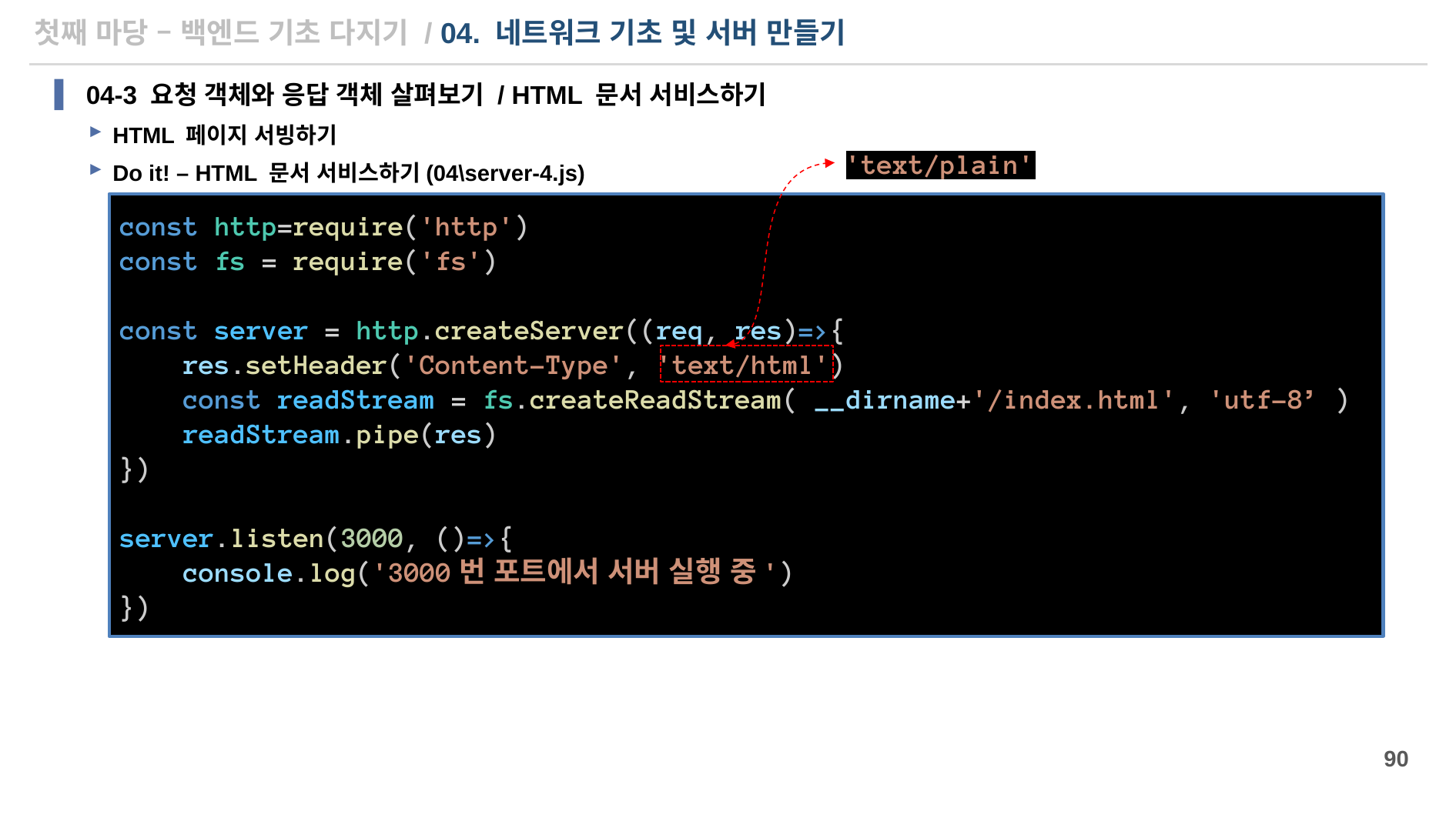

# 첫째 마당 – 백엔드 기초 다지기 / 04. 네트워크 기초 및 서버 만들기
04-3 요청 객체와 응답 객체 살펴보기 / HTML 문서 서비스하기
HTML 페이지 서빙하기
Do it! – HTML 문서 서비스하기(04\server-4.js)

'text/plain'
const http=require('http')
const fs = require('fs')
const server = http.createServer((req, res)=>{
    res.setHeader('Content-Type', 'text/html')
    const readStream = fs.createReadStream( __dirname+'/index.html', 'utf-8’ )
    readStream.pipe(res)
})
server.listen(3000, ()=>{
    console.log('3000번 포트에서 서버 실행 중')
})

90